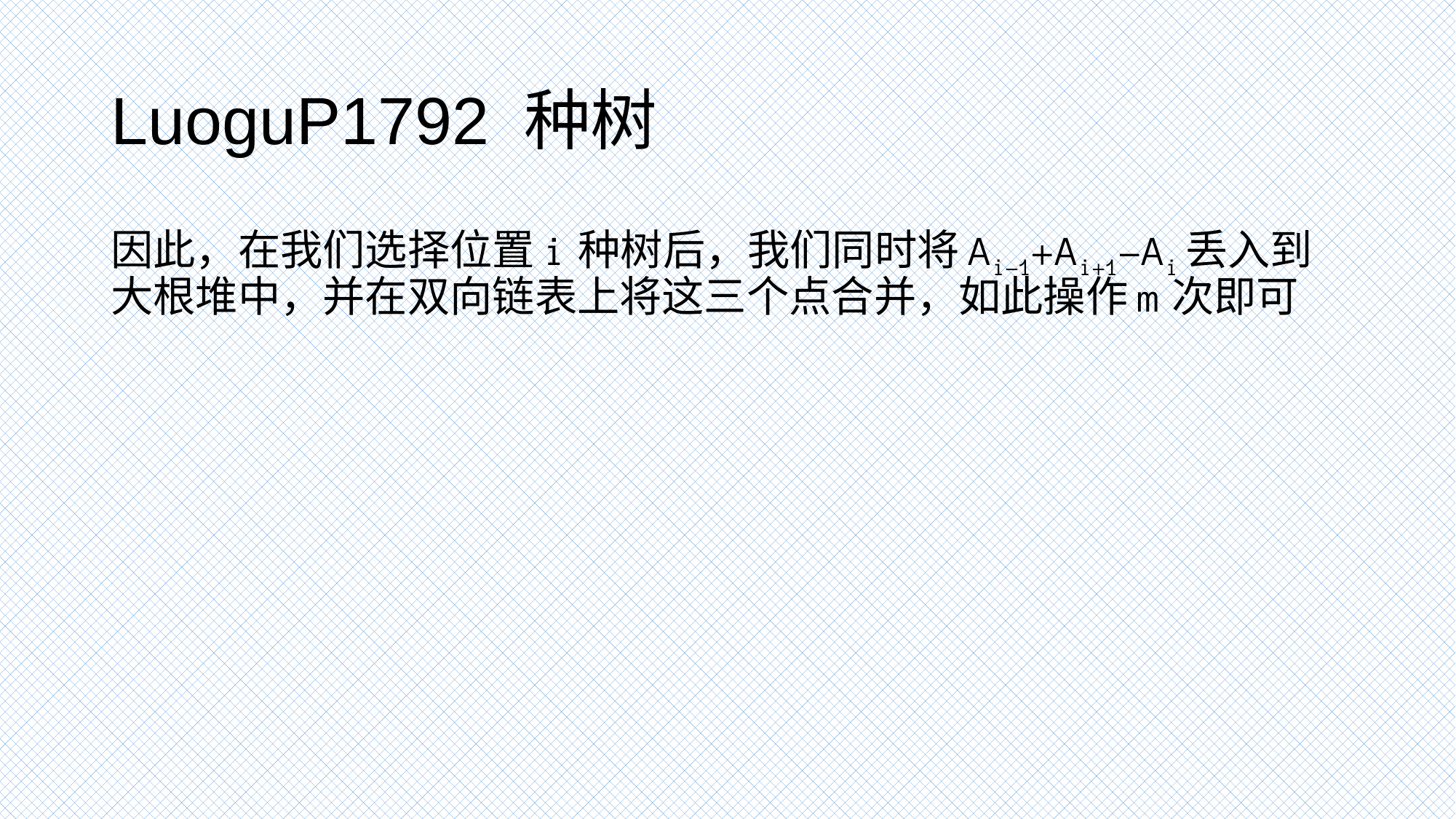

# LuoguP1792 种树
因此，在我们选择位置i种树后，我们同时将Ai-1+Ai+1-Ai丢入到大根堆中，并在双向链表上将这三个点合并，如此操作m次即可